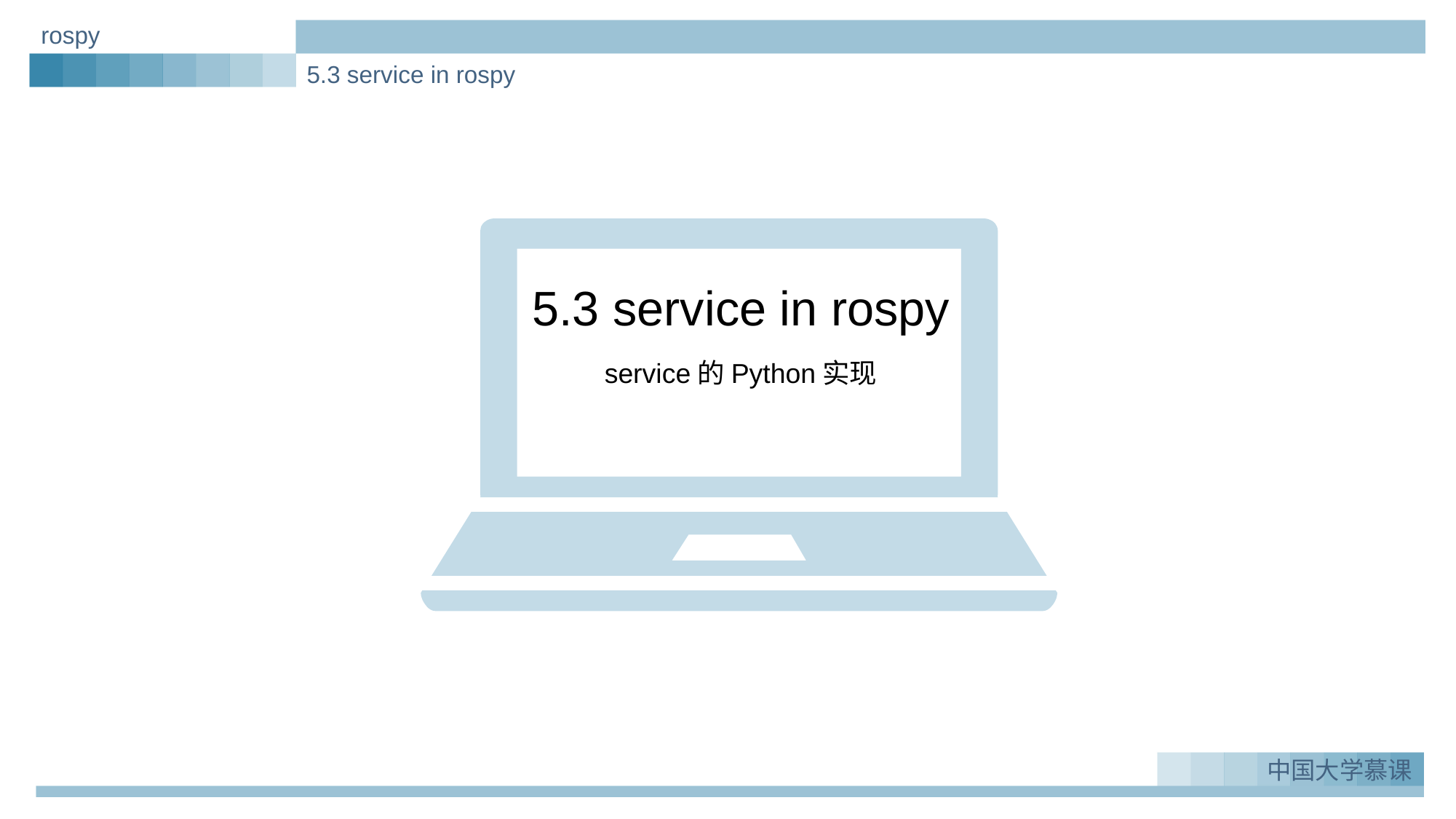

rospy
5.3 service in rospy

5.3 service in rospy
service的Python实现
中国大学慕课